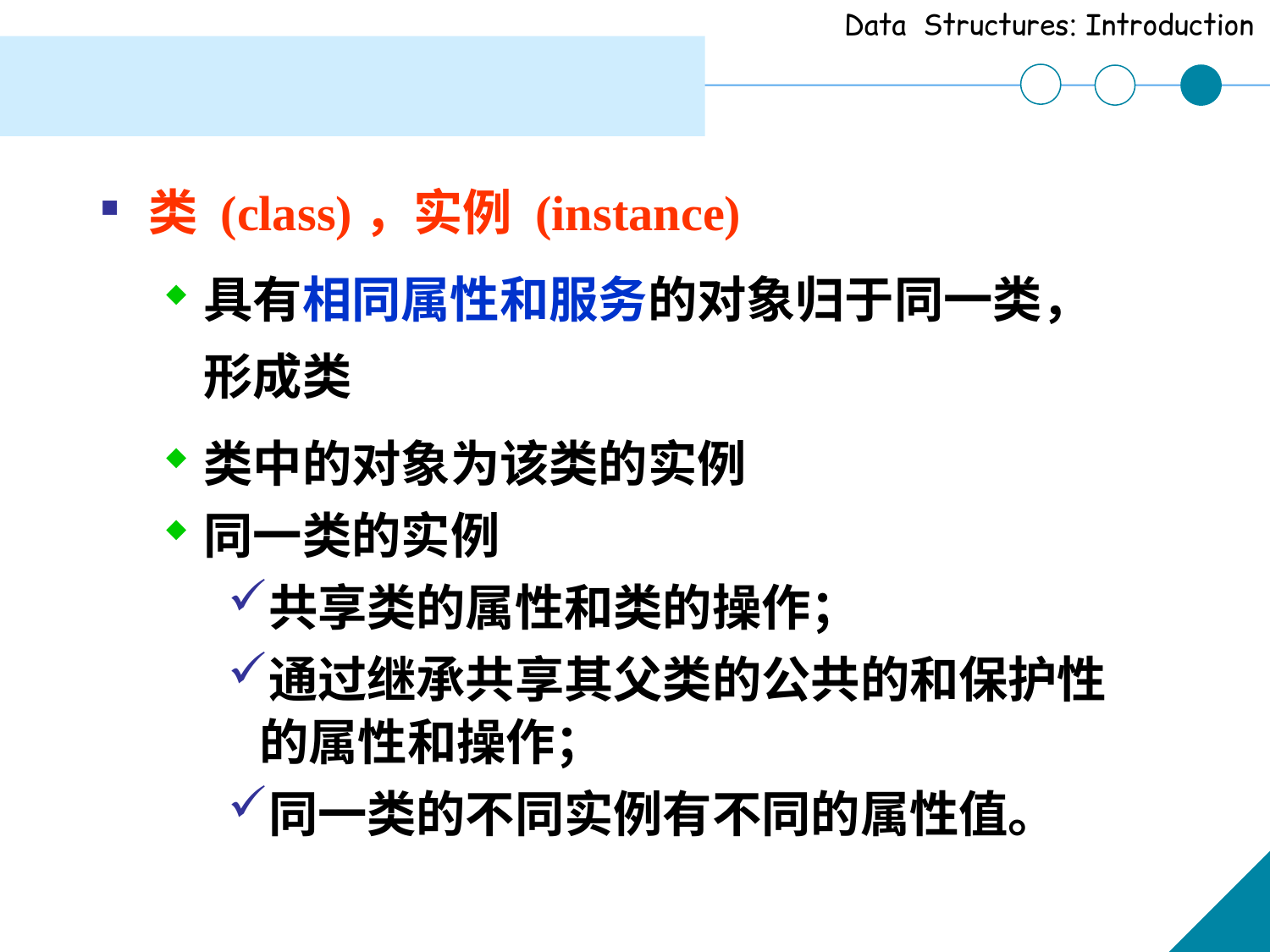

类 (class)，实例 (instance)
具有相同属性和服务的对象归于同一类，形成类
类中的对象为该类的实例
同一类的实例
共享类的属性和类的操作；
通过继承共享其父类的公共的和保护性的属性和操作；
同一类的不同实例有不同的属性值。